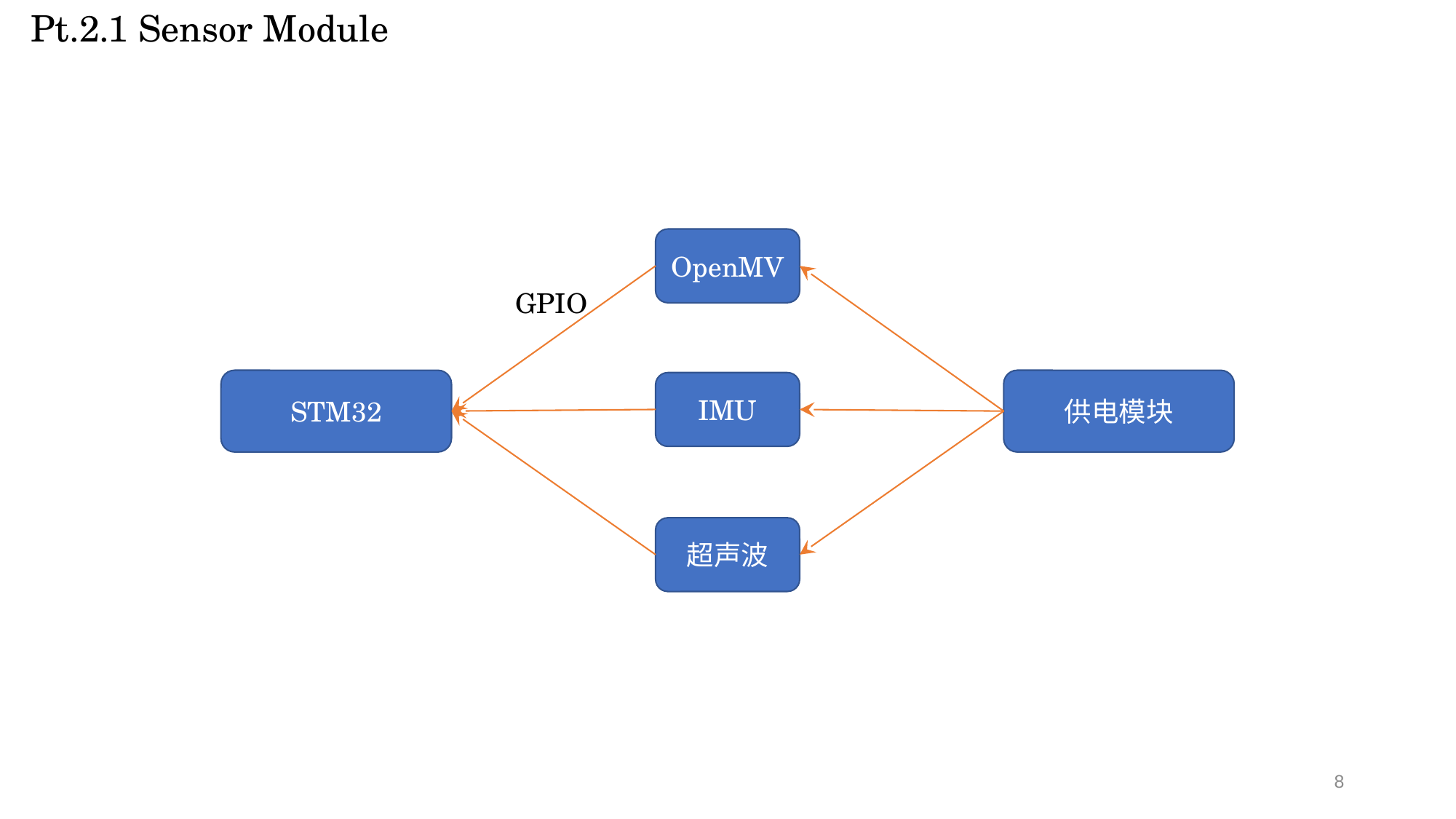

Pt.2.1 Sensor Module
OpenMV
GPIO
STM32
供电模块
IMU
超声波
8